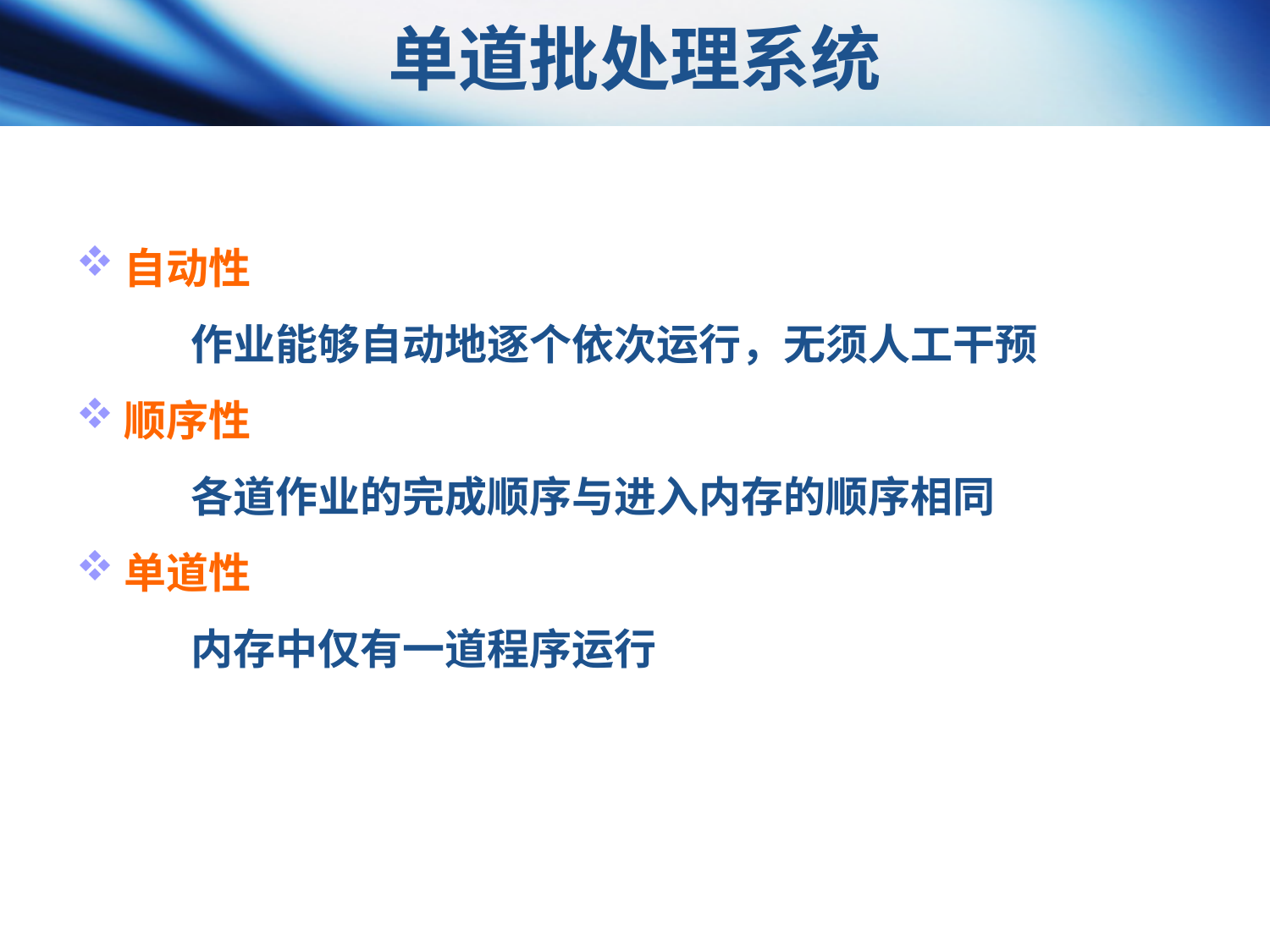

单道批处理系统
自动性
           作业能够自动地逐个依次运行，无须人工干预
顺序性
           各道作业的完成顺序与进入内存的顺序相同
单道性
           内存中仅有一道程序运行